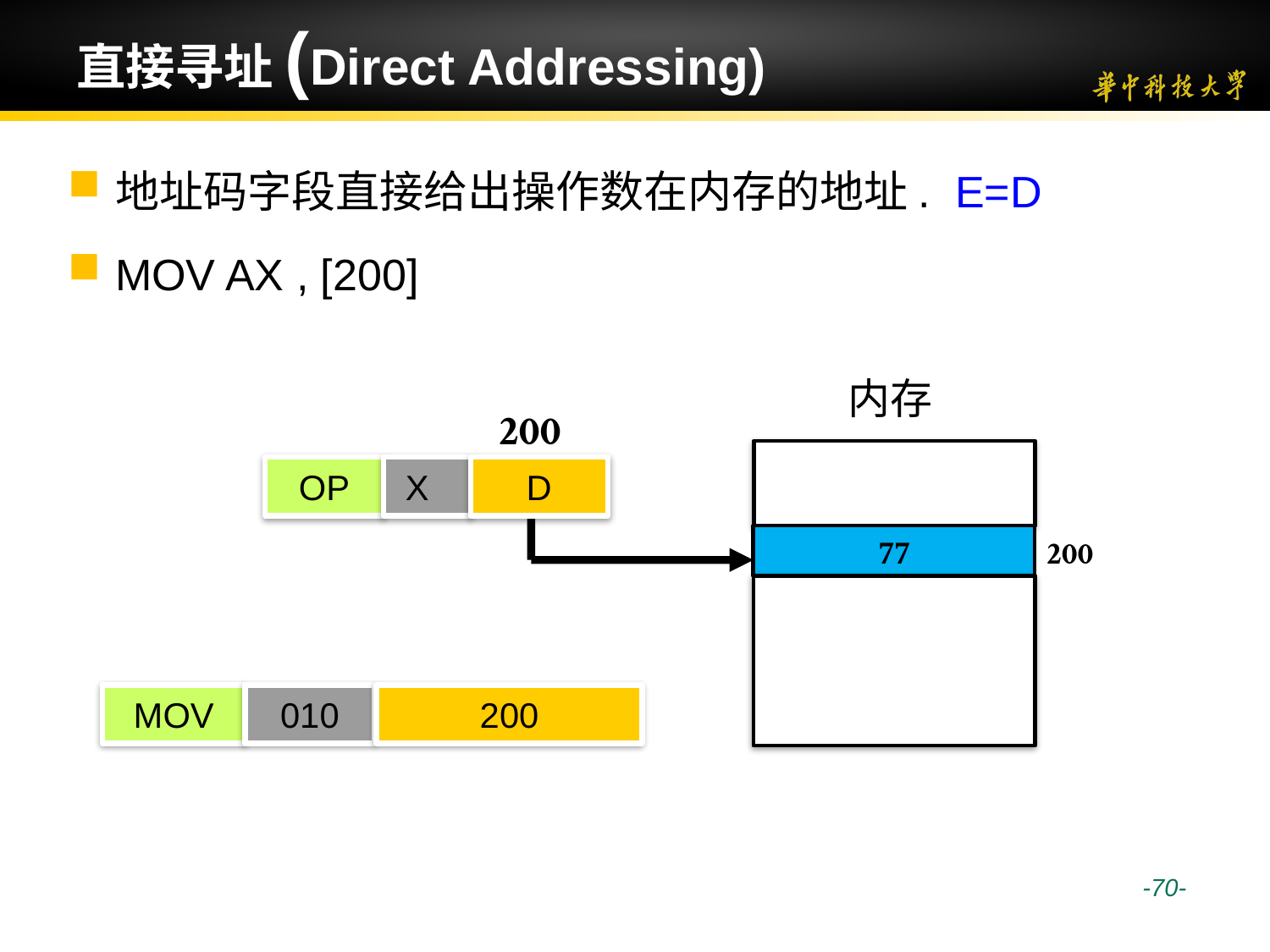

# 直接寻址(Direct Addressing)
地址码字段直接给出操作数在内存的地址.  E=D
MOV AX , [200]

内存
200

OP
X
D

77
200

MOV
  010
200
 -70-